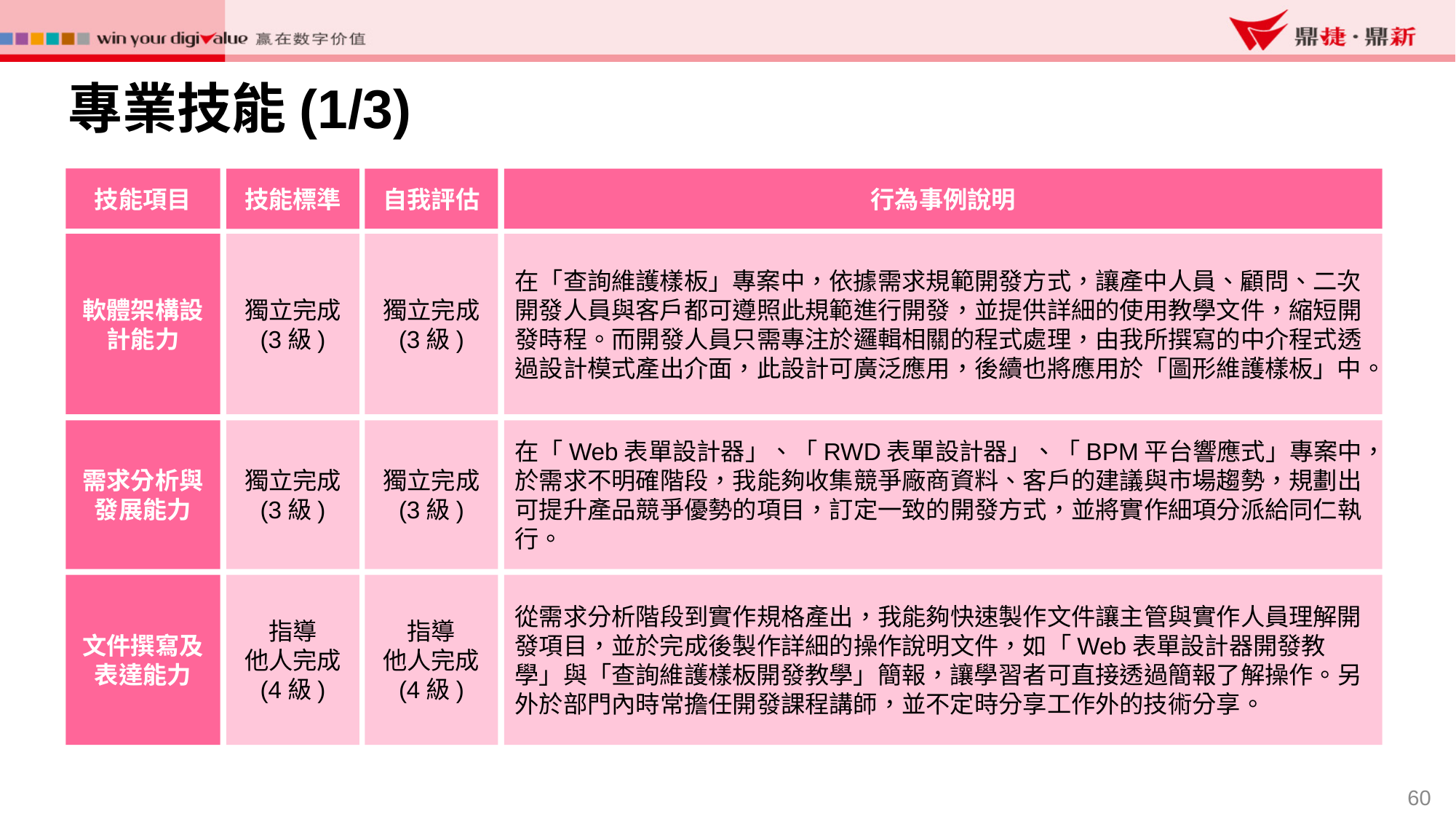

專業技能(1/3)
技能項目
技能標準
自我評估
行為事例說明
軟體架構設計能力
獨立完成
(3級)
獨立完成
(3級)
在「查詢維護樣板」專案中，依據需求規範開發方式，讓產中人員、顧問、二次開發人員與客戶都可遵照此規範進行開發，並提供詳細的使用教學文件，縮短開發時程。而開發人員只需專注於邏輯相關的程式處理，由我所撰寫的中介程式透過設計模式產出介面，此設計可廣泛應用，後續也將應用於「圖形維護樣板」中。
需求分析與
發展能力
獨立完成
(3級)
獨立完成
(3級)
在「Web表單設計器」、「RWD表單設計器」、「BPM平台響應式」專案中，於需求不明確階段，我能夠收集競爭廠商資料、客戶的建議與市場趨勢，規劃出可提升產品競爭優勢的項目，訂定一致的開發方式，並將實作細項分派給同仁執行。
文件撰寫及表達能力
指導
他人完成
(4級)
指導
他人完成
(4級)
從需求分析階段到實作規格產出，我能夠快速製作文件讓主管與實作人員理解開發項目，並於完成後製作詳細的操作說明文件，如「Web表單設計器開發教學」與「查詢維護樣板開發教學」簡報，讓學習者可直接透過簡報了解操作。另外於部門內時常擔任開發課程講師，並不定時分享工作外的技術分享。
60